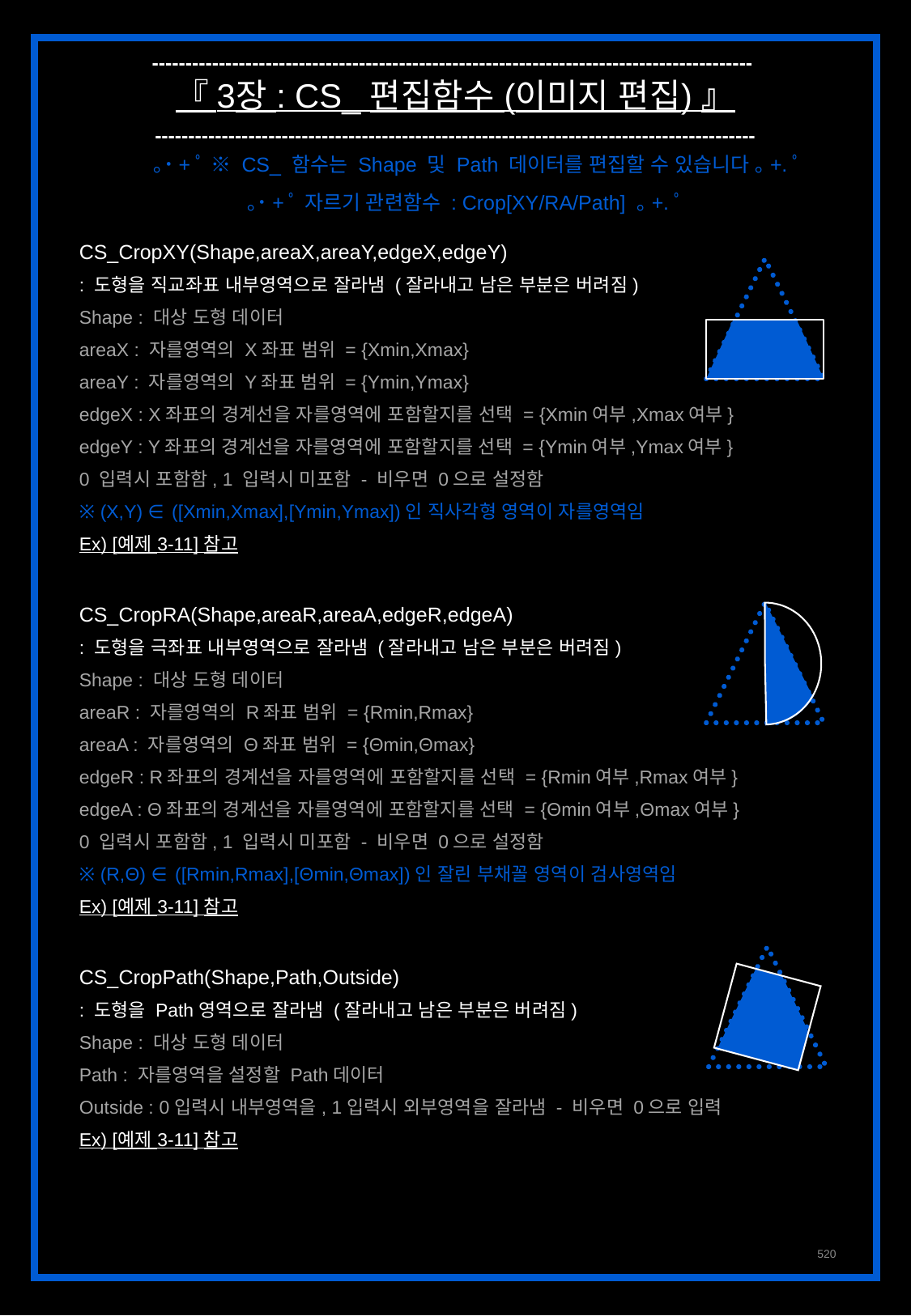

------------------------------------------------------------------------------------------
『 3장 : CS_ 편집함수 (이미지 편집) 』
------------------------------------------------------------------------------------------
｡˙+ﾟ ※ CS_ 함수는 Shape 및 Path 데이터를 편집할 수 있습니다 ｡+.ﾟ
｡˙+ﾟ 자르기 관련함수 : Crop[XY/RA/Path] ｡+.ﾟ
CS_CropXY(Shape,areaX,areaY,edgeX,edgeY)
: 도형을 직교좌표 내부영역으로 잘라냄 (잘라내고 남은 부분은 버려짐)
Shape : 대상 도형 데이터
areaX : 자를영역의 X좌표 범위 = {Xmin,Xmax}
areaY : 자를영역의 Y좌표 범위 = {Ymin,Ymax}
edgeX : X좌표의 경계선을 자를영역에 포함할지를 선택 = {Xmin여부,Xmax여부}
edgeY : Y좌표의 경계선을 자를영역에 포함할지를 선택 = {Ymin여부,Ymax여부}
0 입력시 포함함, 1 입력시 미포함 - 비우면 0으로 설정함
※ (X,Y) ∈ ([Xmin,Xmax],[Ymin,Ymax])인 직사각형 영역이 자를영역임
Ex) [예제 3-11] 참고

CS_CropRA(Shape,areaR,areaA,edgeR,edgeA)
: 도형을 극좌표 내부영역으로 잘라냄 (잘라내고 남은 부분은 버려짐)
Shape : 대상 도형 데이터
areaR : 자를영역의 R좌표 범위 = {Rmin,Rmax}
areaA : 자를영역의 Θ좌표 범위 = {Θmin,Θmax}
edgeR : R좌표의 경계선을 자를영역에 포함할지를 선택 = {Rmin여부,Rmax여부}
edgeA : Θ좌표의 경계선을 자를영역에 포함할지를 선택 = {Θmin여부,Θmax여부}
0 입력시 포함함, 1 입력시 미포함 - 비우면 0으로 설정함
※ (R,Θ) ∈ ([Rmin,Rmax],[Θmin,Θmax])인 잘린 부채꼴 영역이 검사영역임
Ex) [예제 3-11] 참고

CS_CropPath(Shape,Path,Outside)
: 도형을 Path영역으로 잘라냄 (잘라내고 남은 부분은 버려짐)
Shape : 대상 도형 데이터
Path : 자를영역을 설정할 Path데이터
Outside : 0입력시 내부영역을, 1입력시 외부영역을 잘라냄 - 비우면 0으로 입력
Ex) [예제 3-11] 참고

520